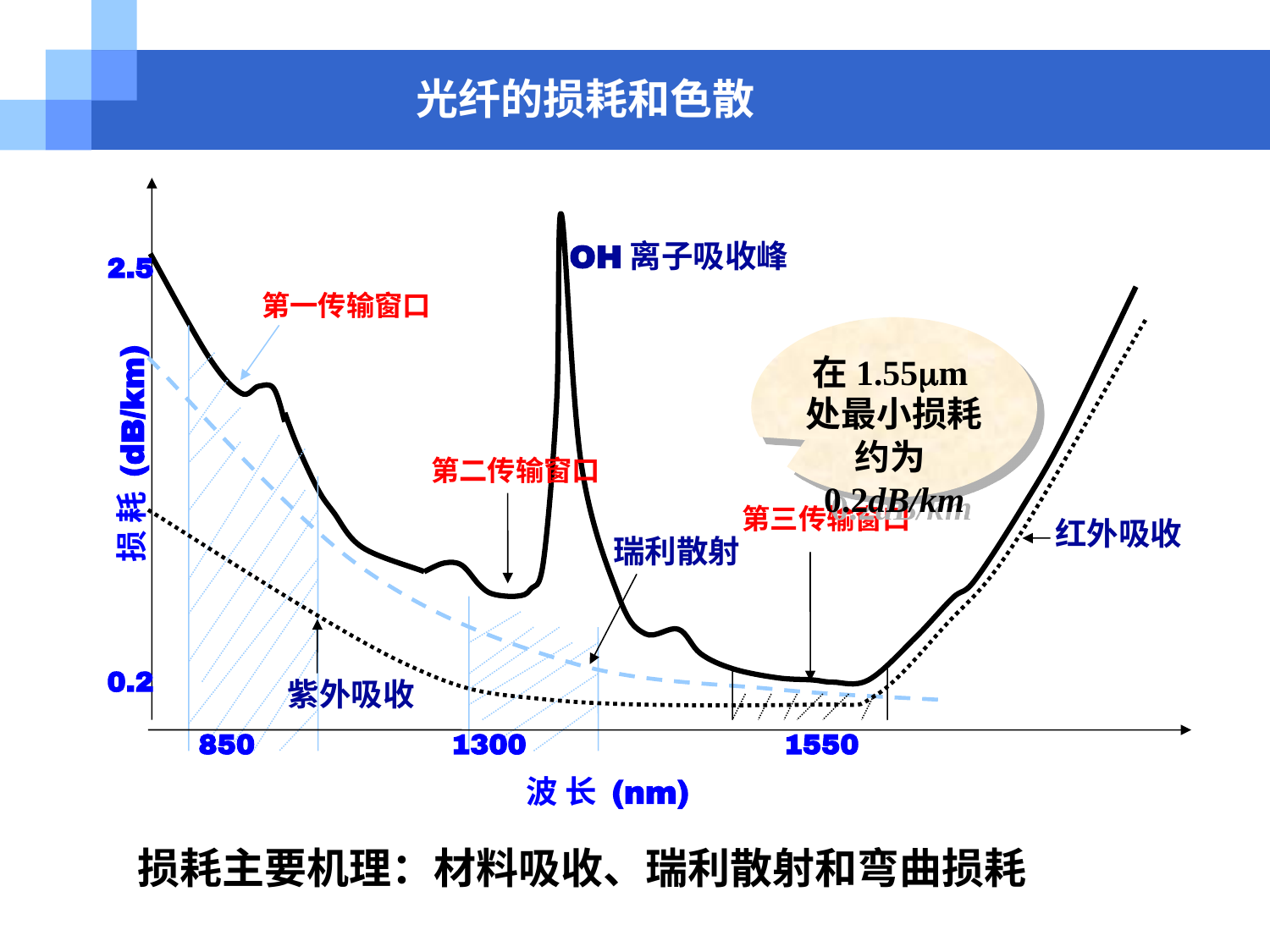

光纤的损耗和色散

OH离子吸收峰
2.5

第一传输窗口

在1.55μm处最小损耗约为0.2dB/km
第三传输窗口

损 耗 (dB/km)
第二传输窗口

红外吸收
瑞利散射

0.2
紫外吸收
850
1300
1550

波 长 (nm)
损耗主要机理：材料吸收、瑞利散射和弯曲损耗